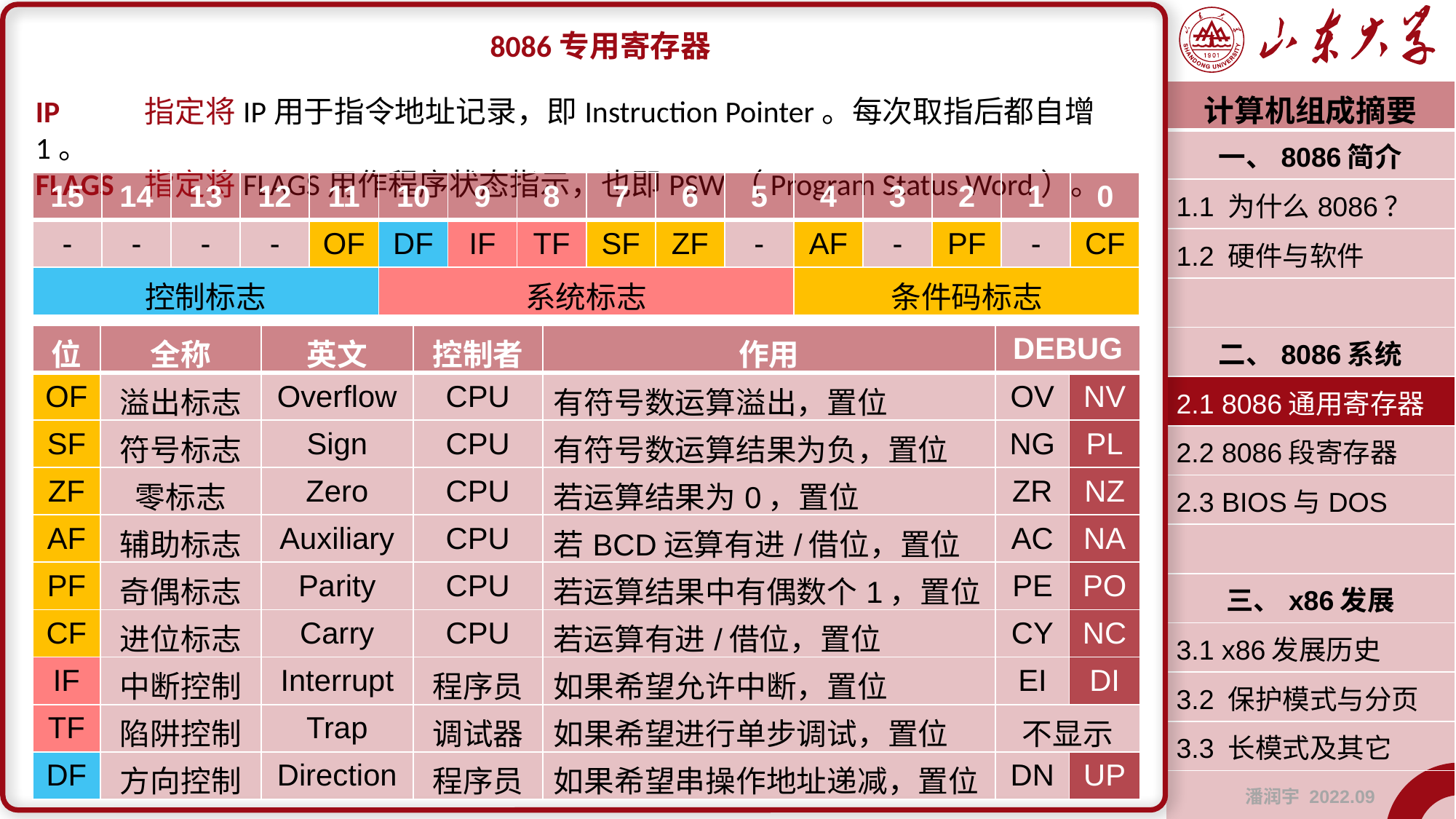

8086专用寄存器
| 计算机组成摘要 |
| --- |
| 一、8086简介 |
| 1.1 为什么8086？ |
| 1.2 硬件与软件 |
|  |
| 二、8086系统 |
| 2.1 8086通用寄存器 |
| 2.2 8086段寄存器 |
| 2.3 BIOS与DOS |
|  |
| 三、x86发展 |
| 3.1 x86发展历史 |
| 3.2 保护模式与分页 |
| 3.3 长模式及其它 |
| 潘润宇 2022.09 |
IP	指定将IP用于指令地址记录，即Instruction Pointer。每次取指后都自增1。
FLAGS	指定将FLAGS用作程序状态指示，也即PSW（Program Status Word）。

| 15 | 14 | 13 | 12 | 11 | 10 | 9 | 8 | 7 | 6 | 5 | 4 | 3 | 2 | 1 | 0 |
| --- | --- | --- | --- | --- | --- | --- | --- | --- | --- | --- | --- | --- | --- | --- | --- |
| - | - | - | - | OF | DF | IF | TF | SF | ZF | - | AF | - | PF | - | CF |
| 控制标志 |  |  |  |  | 系统标志 |  |  |  |  |  | 条件码标志 |  |  |  |  |
| 位 | 全称 | 英文 | 控制者 | 作用 | DEBUG |  |
| --- | --- | --- | --- | --- | --- | --- |
| OF | 溢出标志 | Overflow | CPU | 有符号数运算溢出，置位 | OV | NV |
| SF | 符号标志 | Sign | CPU | 有符号数运算结果为负，置位 | NG | PL |
| ZF | 零标志 | Zero | CPU | 若运算结果为0，置位 | ZR | NZ |
| AF | 辅助标志 | Auxiliary | CPU | 若BCD运算有进/借位，置位 | AC | NA |
| PF | 奇偶标志 | Parity | CPU | 若运算结果中有偶数个1，置位 | PE | PO |
| CF | 进位标志 | Carry | CPU | 若运算有进/借位，置位 | CY | NC |
| IF | 中断控制 | Interrupt | 程序员 | 如果希望允许中断，置位 | EI | DI |
| TF | 陷阱控制 | Trap | 调试器 | 如果希望进行单步调试，置位 | 不显示 |  |
| DF | 方向控制 | Direction | 程序员 | 如果希望串操作地址递减，置位 | DN | UP |